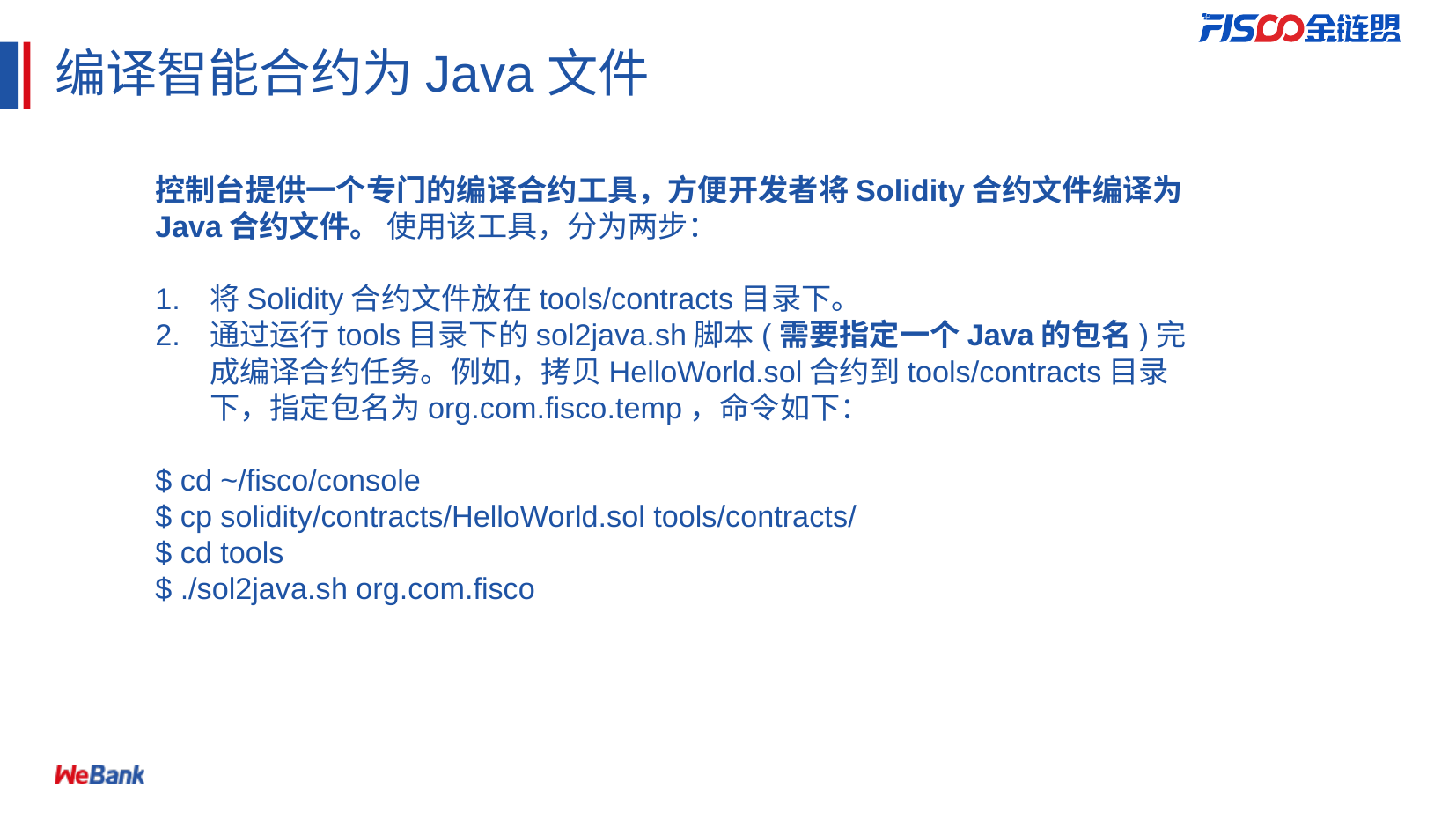

# 编译智能合约为Java文件
控制台提供一个专门的编译合约工具，方便开发者将Solidity合约文件编译为Java合约文件。 使用该工具，分为两步：

将Solidity合约文件放在tools/contracts目录下。
通过运行tools目录下的sol2java.sh脚本(需要指定一个Java的包名)完成编译合约任务。例如，拷贝HelloWorld.sol合约到tools/contracts目录下，指定包名为org.com.fisco.temp，命令如下：
$ cd ~/fisco/console
$ cp solidity/contracts/HelloWorld.sol tools/contracts/
$ cd tools
$ ./sol2java.sh org.com.fisco